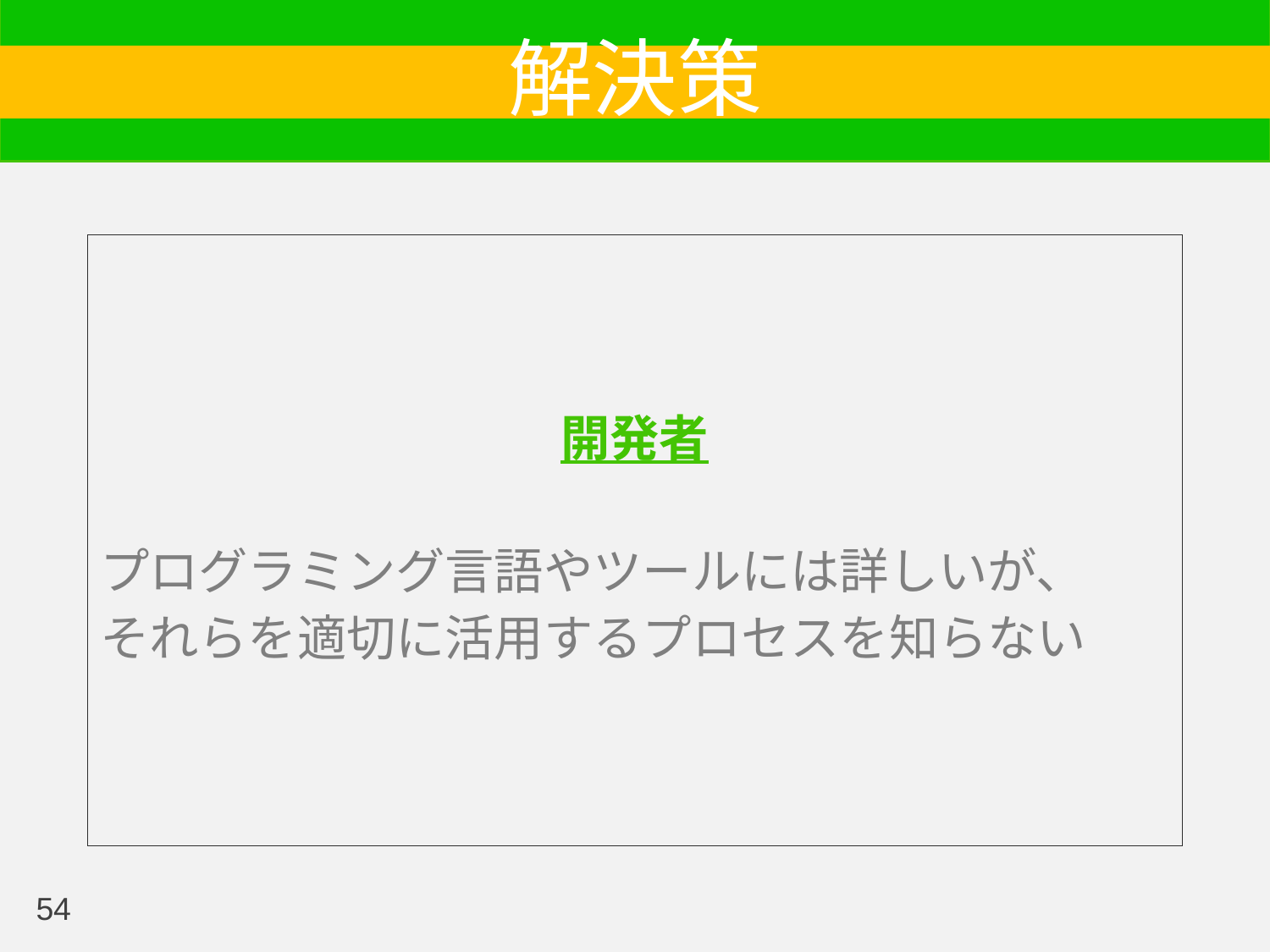

# 解決策
開発者

プログラミング言語やツールには詳しいが、
それらを適切に活用するプロセスを知らない
54